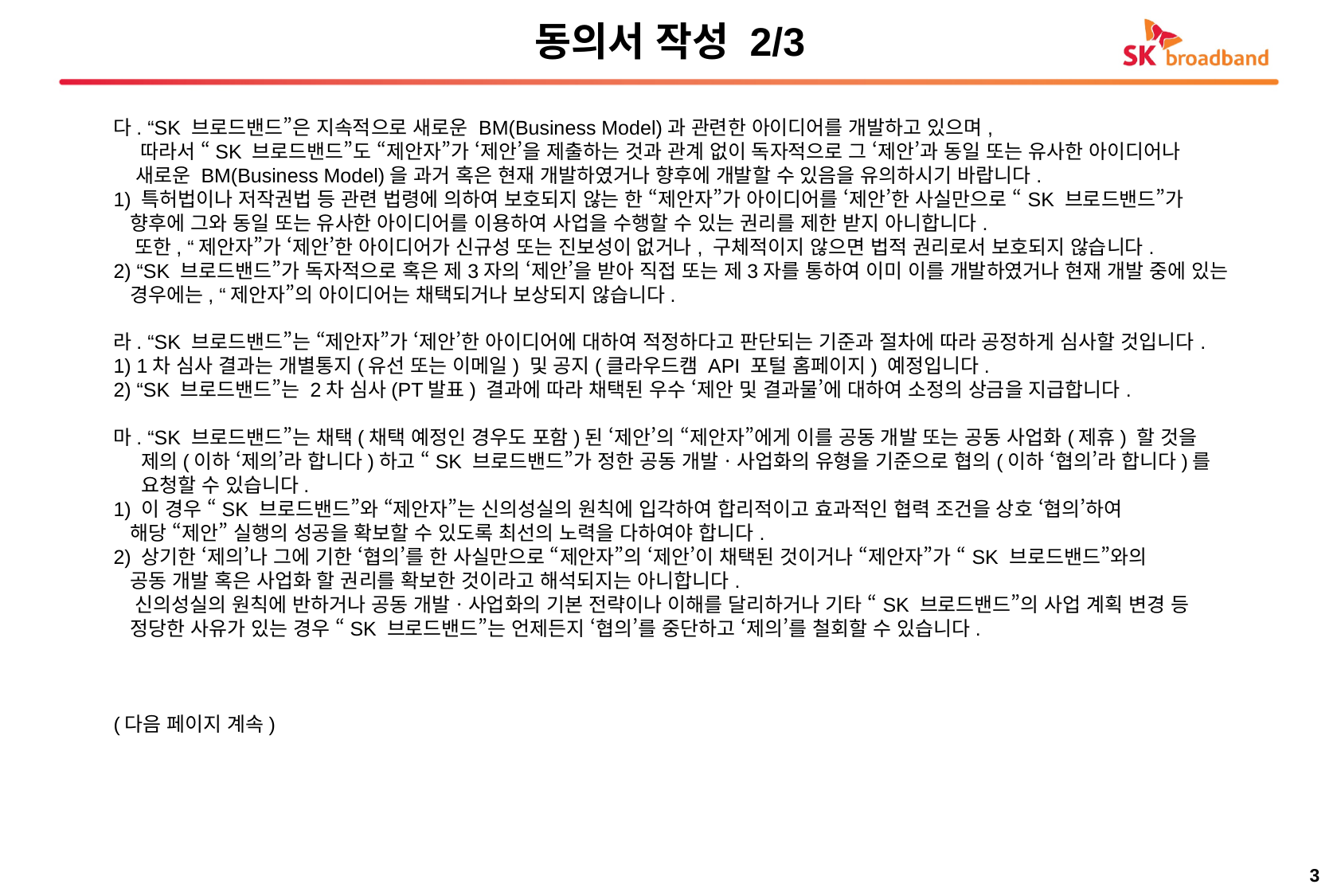

동의서 작성 2/3
다. “SK 브로드밴드”은 지속적으로 새로운 BM(Business Model)과 관련한 아이디어를 개발하고 있으며,
    따라서 “SK 브로드밴드”도 “제안자”가 ‘제안’을 제출하는 것과 관계 없이 독자적으로 그 ‘제안’과 동일 또는 유사한 아이디어나
    새로운 BM(Business Model)을 과거 혹은 현재 개발하였거나 향후에 개발할 수 있음을 유의하시기 바랍니다.
1) 특허법이나 저작권법 등 관련 법령에 의하여 보호되지 않는 한 “제안자”가 아이디어를 ‘제안’한 사실만으로 “SK 브로드밴드”가
   향후에 그와 동일 또는 유사한 아이디어를 이용하여 사업을 수행할 수 있는 권리를 제한 받지 아니합니다.
   또한, “제안자”가 ‘제안’한 아이디어가 신규성 또는 진보성이 없거나, 구체적이지 않으면 법적 권리로서 보호되지 않습니다. 
2) “SK 브로드밴드”가 독자적으로 혹은 제3자의 ‘제안’을 받아 직접 또는 제3자를 통하여 이미 이를 개발하였거나 현재 개발 중에 있는
   경우에는, “제안자”의 아이디어는 채택되거나 보상되지 않습니다.

라. “SK 브로드밴드”는 “제안자”가 ‘제안’한 아이디어에 대하여 적정하다고 판단되는 기준과 절차에 따라 공정하게 심사할 것입니다.
1) 1차 심사 결과는 개별통지(유선 또는 이메일) 및 공지(클라우드캠 API 포털 홈페이지) 예정입니다.
2) “SK 브로드밴드”는 2차 심사(PT발표) 결과에 따라 채택된 우수 ‘제안 및 결과물’에 대하여 소정의 상금을 지급합니다.
마. “SK 브로드밴드”는 채택(채택 예정인 경우도 포함)된 ‘제안’의 “제안자”에게 이를 공동 개발 또는 공동 사업화(제휴) 할 것을
     제의(이하 ‘제의’라 합니다)하고 “SK 브로드밴드”가 정한 공동 개발ㆍ사업화의 유형을 기준으로 협의(이하 ‘협의’라 합니다)를
     요청할 수 있습니다.
1) 이 경우 “SK 브로드밴드”와 “제안자”는 신의성실의 원칙에 입각하여 합리적이고 효과적인 협력 조건을 상호 ‘협의’하여
   해당 “제안” 실행의 성공을 확보할 수 있도록 최선의 노력을 다하여야 합니다. 
2) 상기한 ‘제의’나 그에 기한 ‘협의’를 한 사실만으로 “제안자”의 ‘제안’이 채택된 것이거나 “제안자”가 “SK 브로드밴드”와의
   공동 개발 혹은 사업화 할 권리를 확보한 것이라고 해석되지는 아니합니다.
   신의성실의 원칙에 반하거나 공동 개발ㆍ사업화의 기본 전략이나 이해를 달리하거나 기타 “SK 브로드밴드”의 사업 계획 변경 등
   정당한 사유가 있는 경우 “SK 브로드밴드”는 언제든지 ‘협의’를 중단하고 ‘제의’를 철회할 수 있습니다.
(다음 페이지 계속)